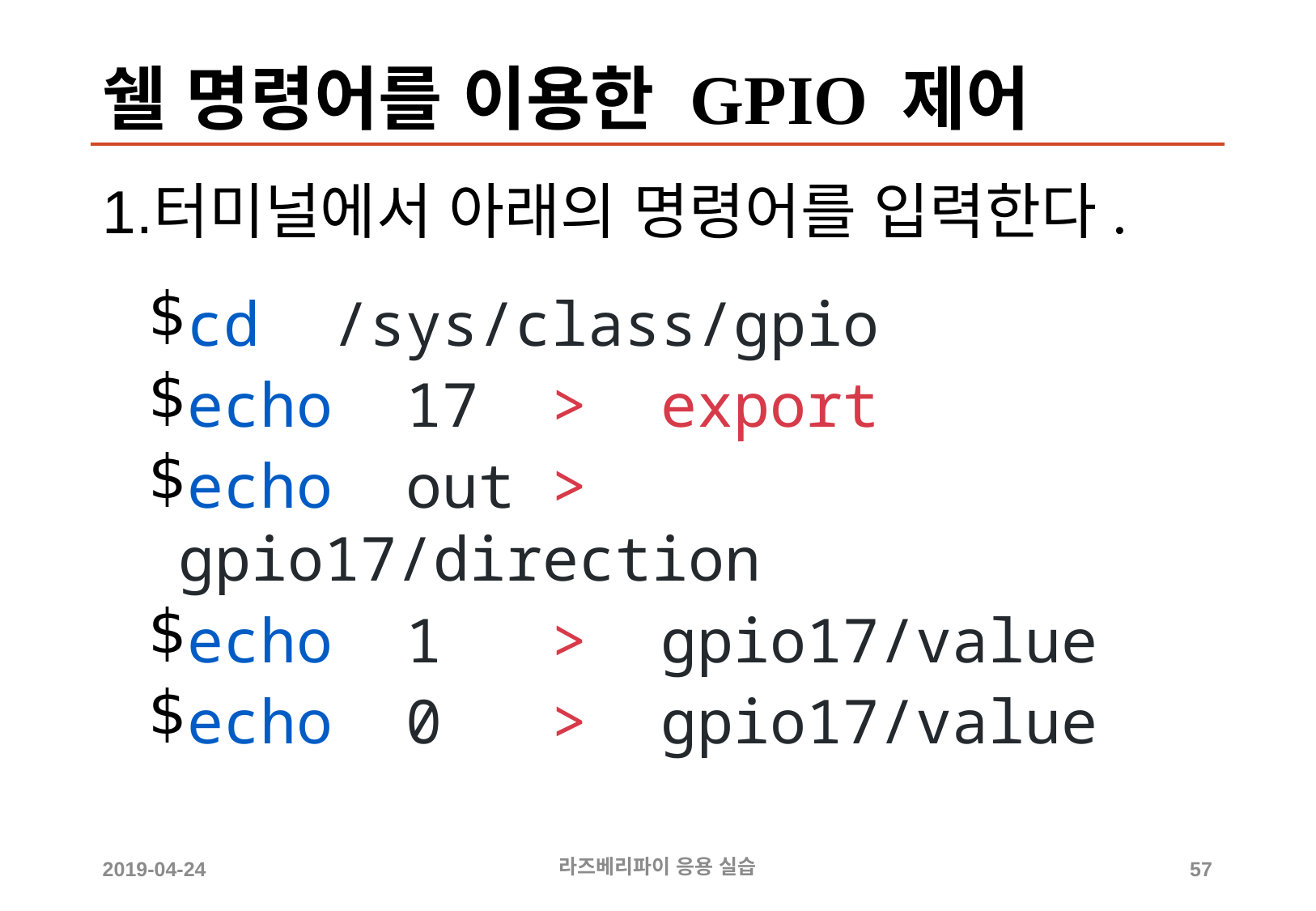

# 쉘 명령어를 이용한 GPIO 제어
터미널에서 아래의 명령어를 입력한다.

cd  /sys/class/gpio
echo  17  >  export
echo  out >  gpio17/direction
echo  1   >  gpio17/value
echo  0   >  gpio17/value
2019-04-24
라즈베리파이 응용 실습
57